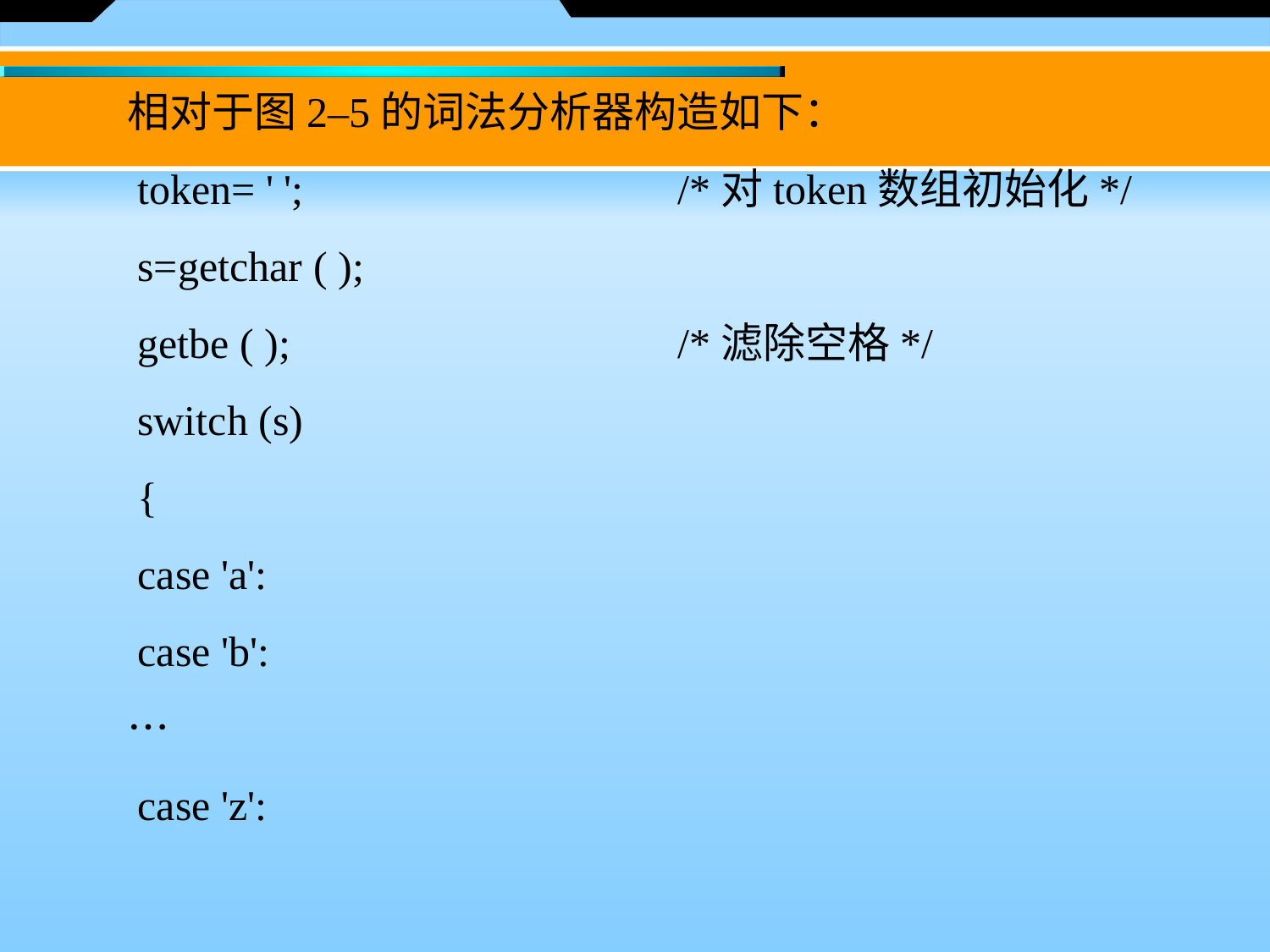

相对于图2–5的词法分析器构造如下：
　　token= ' ';               		/*对token数组初始化*/
　　s=getchar ( );
　　getbe ( );                  		/*滤除空格*/
　　switch (s)
　　{
　　case 'a':
　　case 'b':
　　…
　　case 'z':